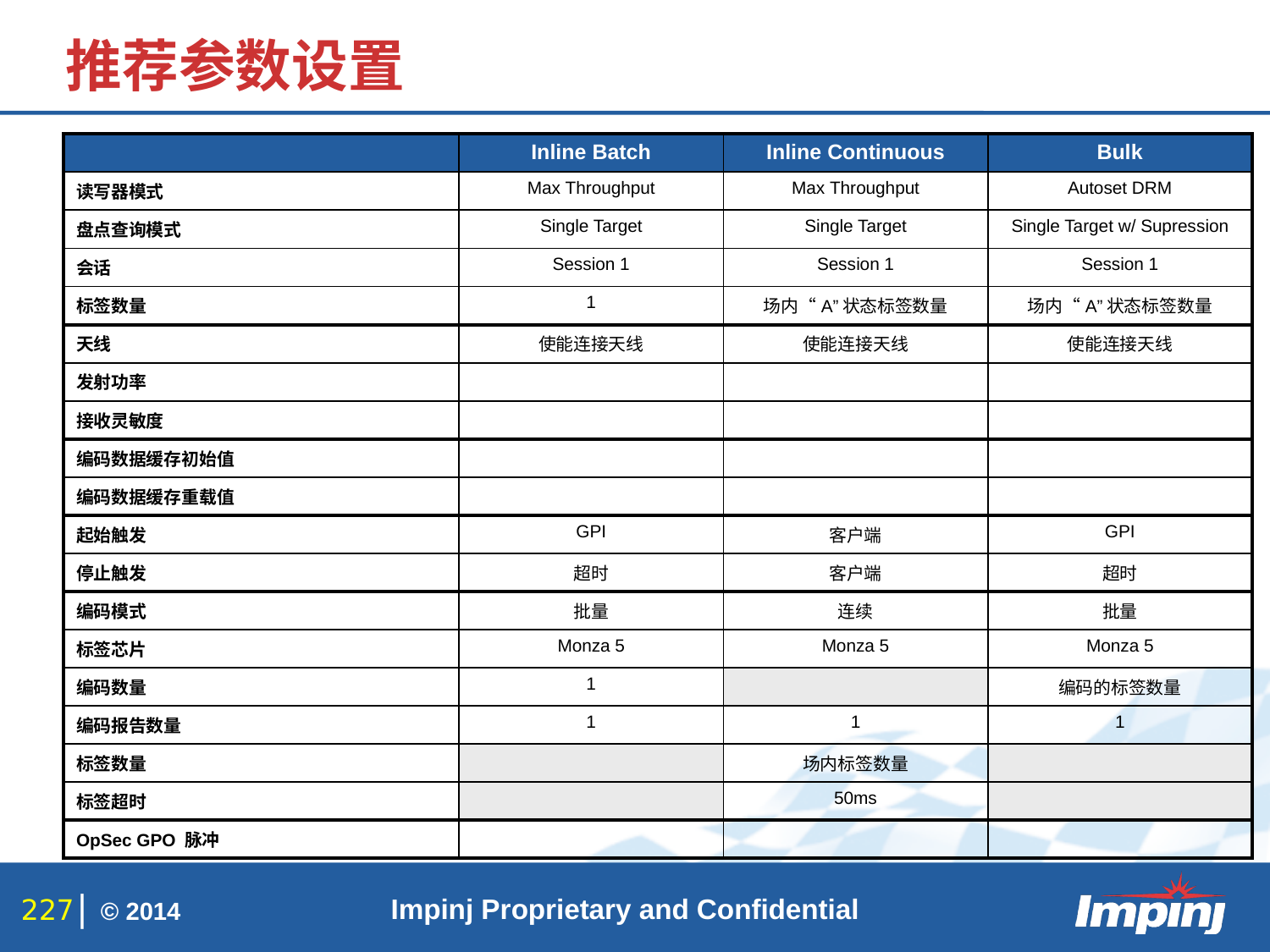

# 推荐参数设置
|  | Inline Batch | Inline Continuous | Bulk |
| --- | --- | --- | --- |
| 读写器模式 | Max Throughput | Max Throughput | Autoset DRM |
| 盘点查询模式 | Single Target | Single Target | Single Target w/ Supression |
| 会话 | Session 1 | Session 1 | Session 1 |
| 标签数量 | 1 | 场内“A”状态标签数量 | 场内“A”状态标签数量 |
| 天线 | 使能连接天线 | 使能连接天线 | 使能连接天线 |
| 发射功率 |  |  |  |
| 接收灵敏度 |  |  |  |
| 编码数据缓存初始值 |  |  |  |
| 编码数据缓存重载值 |  |  |  |
| 起始触发 | GPI | 客户端 | GPI |
| 停止触发 | 超时 | 客户端 | 超时 |
| 编码模式 | 批量 | 连续 | 批量 |
| 标签芯片 | Monza 5 | Monza 5 | Monza 5 |
| 编码数量 | 1 |  | 编码的标签数量 |
| 编码报告数量 | 1 | 1 | 1 |
| 标签数量 |  | 场内标签数量 |  |
| 标签超时 |  | 50ms |  |
| OpSec GPO 脉冲 |  |  |  |